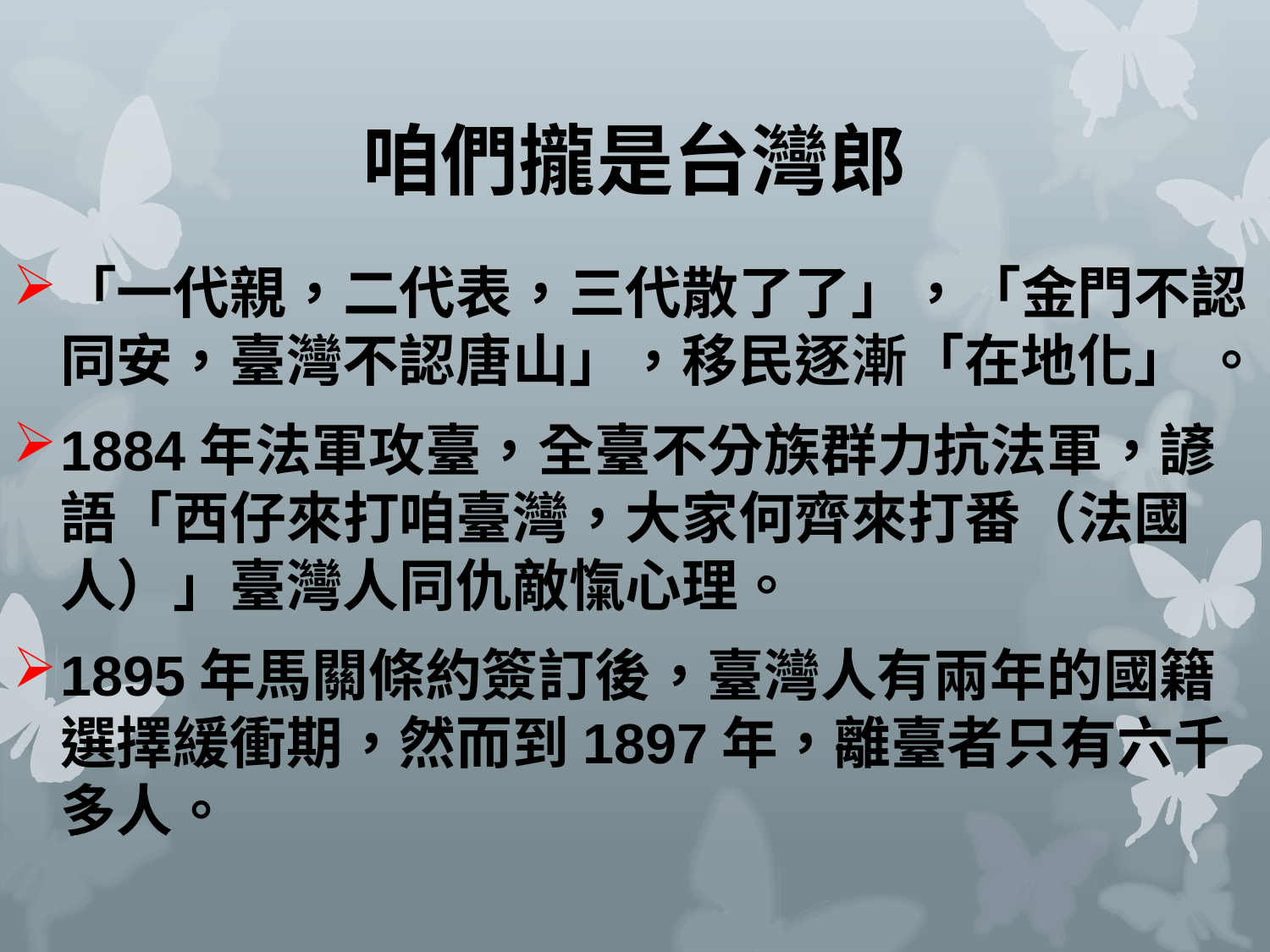

# 咱們攏是台灣郎
「一代親，二代表，三代散了了」，「金門不認同安，臺灣不認唐山」，移民逐漸「在地化」 。
1884年法軍攻臺，全臺不分族群力抗法軍，諺語「西仔來打咱臺灣，大家何齊來打番（法國人）」臺灣人同仇敵愾心理。
1895年馬關條約簽訂後，臺灣人有兩年的國籍選擇緩衝期，然而到1897年，離臺者只有六千多人。